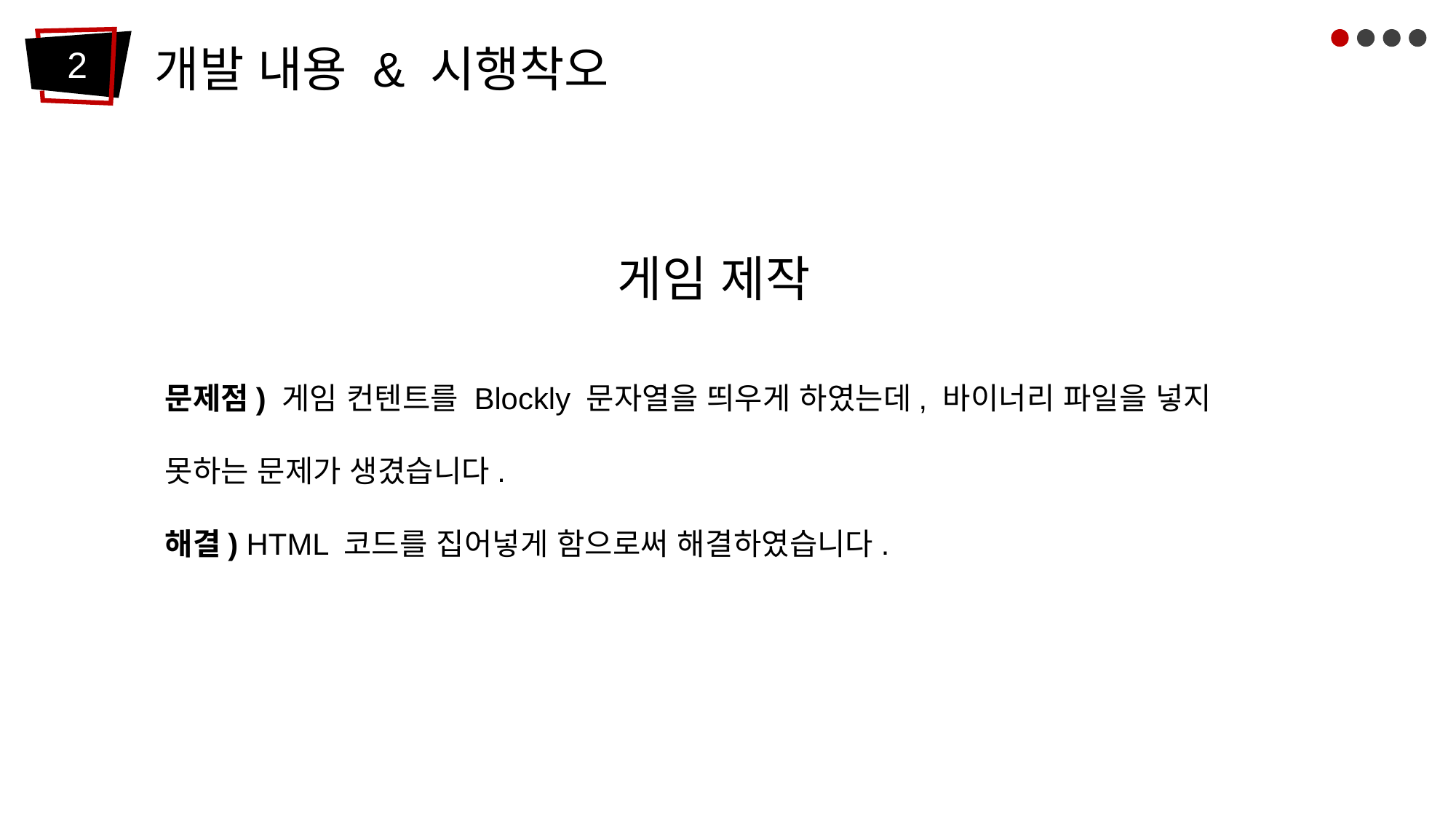

개발 내용 & 시행착오
2
  게임 제작

문제점) 게임 컨텐트를 Blockly 문자열을 띄우게 하였는데, 바이너리 파일을 넣지 못하는 문제가 생겼습니다.
해결) HTML 코드를 집어넣게 함으로써 해결하였습니다.